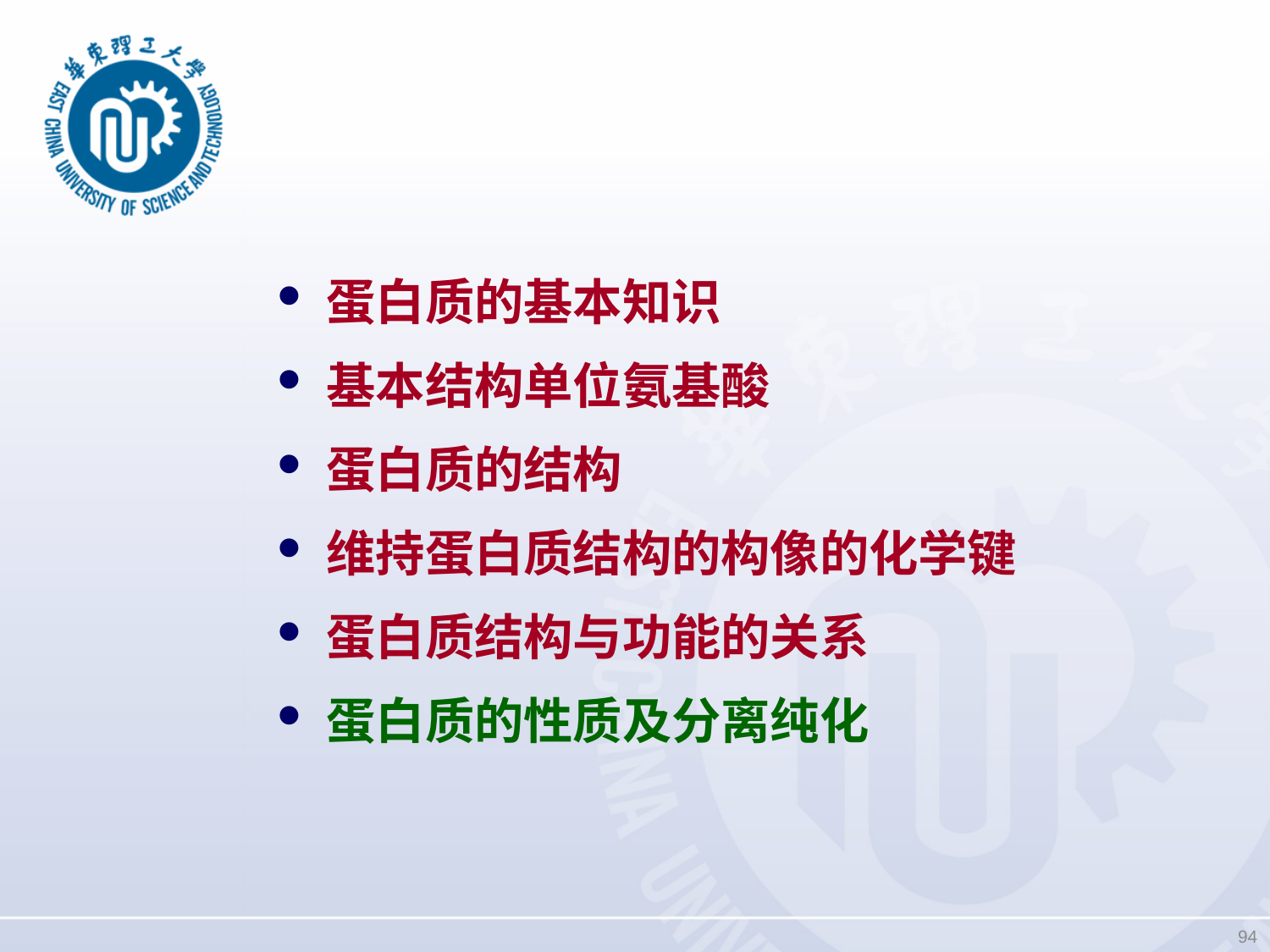

蛋白质的基本知识
基本结构单位氨基酸
蛋白质的结构
维持蛋白质结构的构像的化学键
蛋白质结构与功能的关系
蛋白质的性质及分离纯化
94